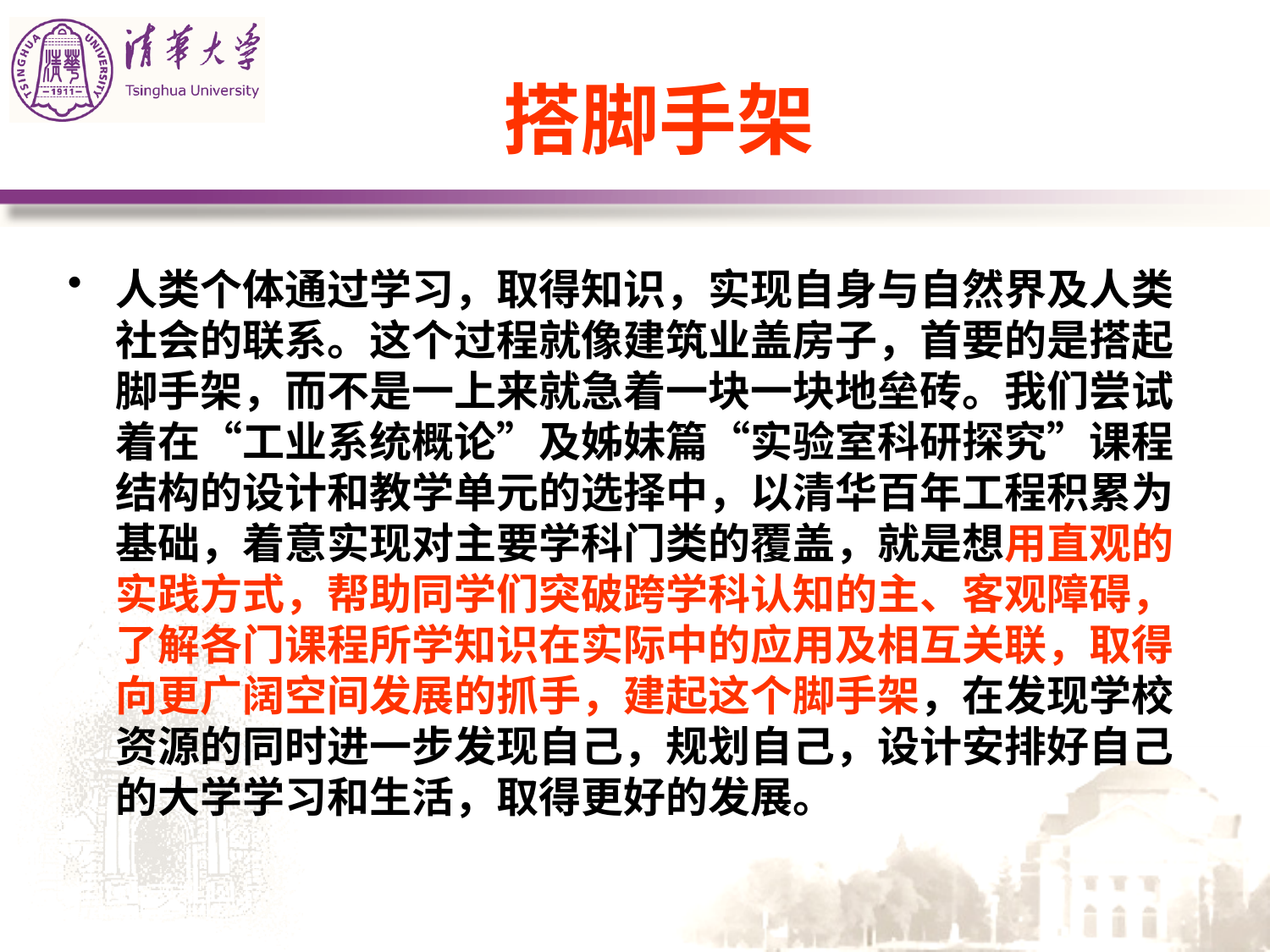

# 搭脚手架
人类个体通过学习，取得知识，实现自身与自然界及人类社会的联系。这个过程就像建筑业盖房子，首要的是搭起脚手架，而不是一上来就急着一块一块地垒砖。我们尝试着在“工业系统概论”及姊妹篇“实验室科研探究”课程结构的设计和教学单元的选择中，以清华百年工程积累为基础，着意实现对主要学科门类的覆盖，就是想用直观的实践方式，帮助同学们突破跨学科认知的主、客观障碍，了解各门课程所学知识在实际中的应用及相互关联，取得向更广阔空间发展的抓手，建起这个脚手架，在发现学校资源的同时进一步发现自己，规划自己，设计安排好自己的大学学习和生活，取得更好的发展。